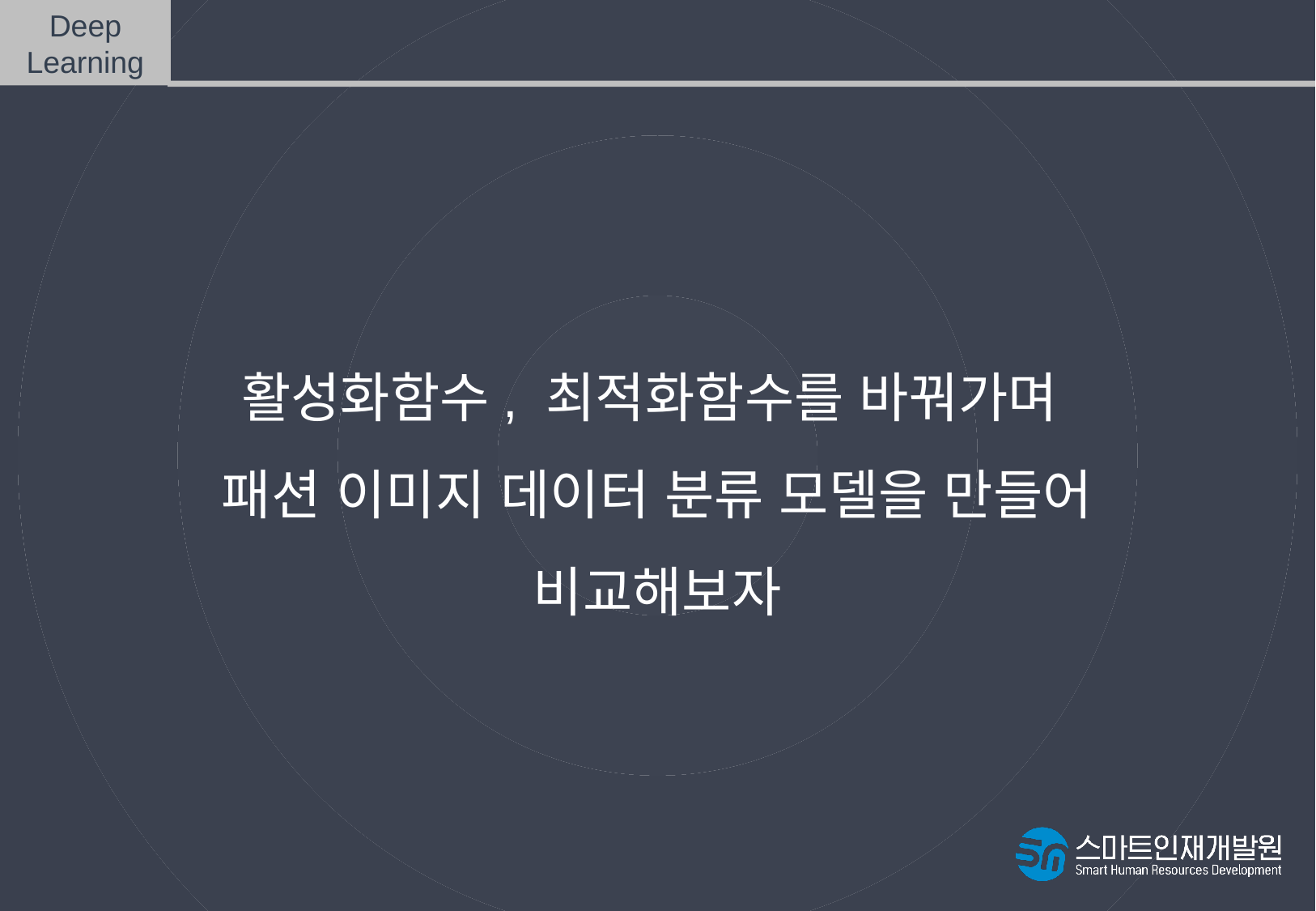

Deep
Learning
코드 실습

활성화함수, 최적화함수를 바꿔가며
패션 이미지 데이터 분류 모델을 만들어
비교해보자